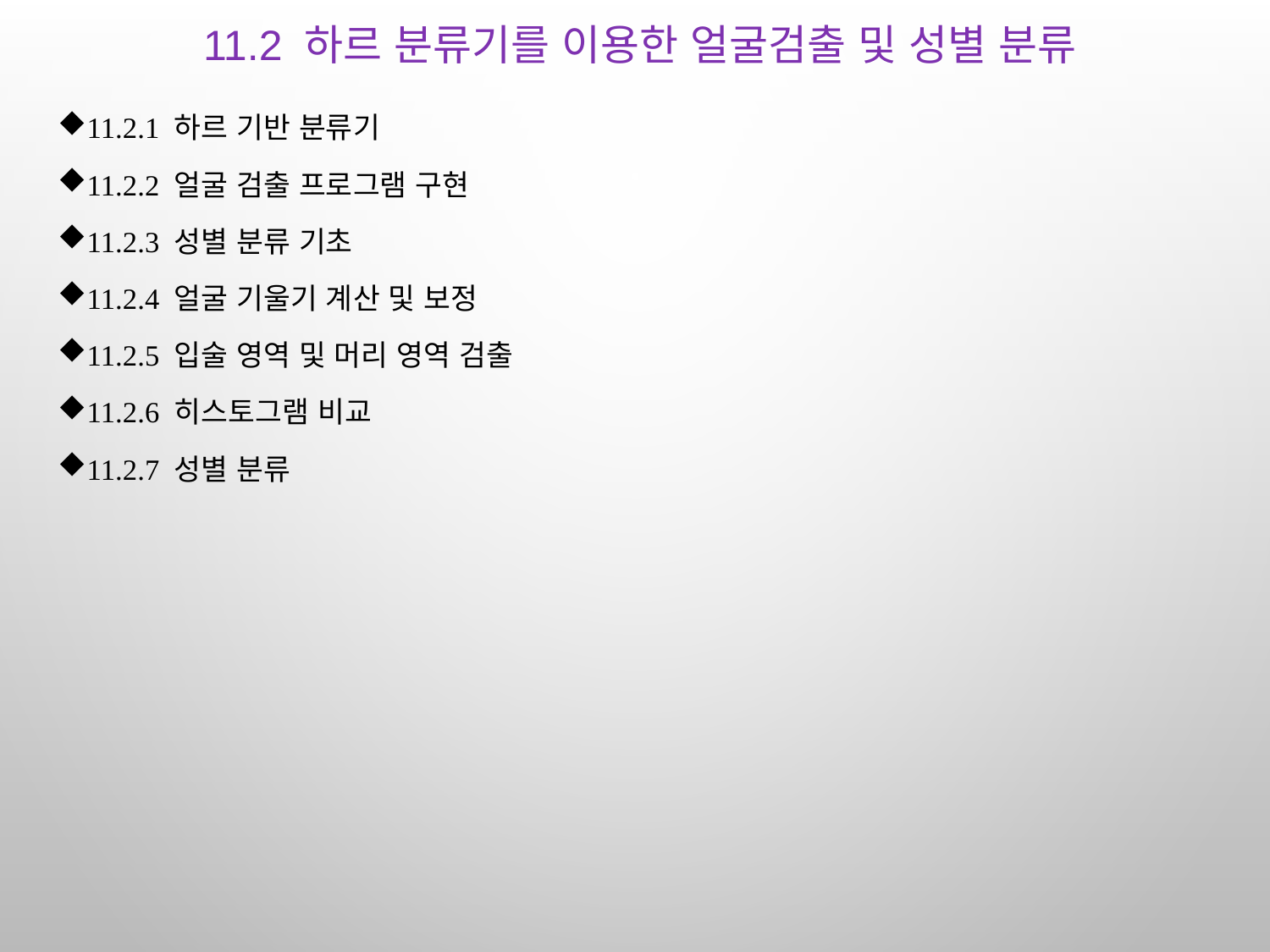

# 11.2 하르 분류기를 이용한 얼굴검출 및 성별 분류
11.2.1 하르 기반 분류기
11.2.2 얼굴 검출 프로그램 구현
11.2.3 성별 분류 기초
11.2.4 얼굴 기울기 계산 및 보정
11.2.5 입술 영역 및 머리 영역 검출
11.2.6 히스토그램 비교
11.2.7 성별 분류